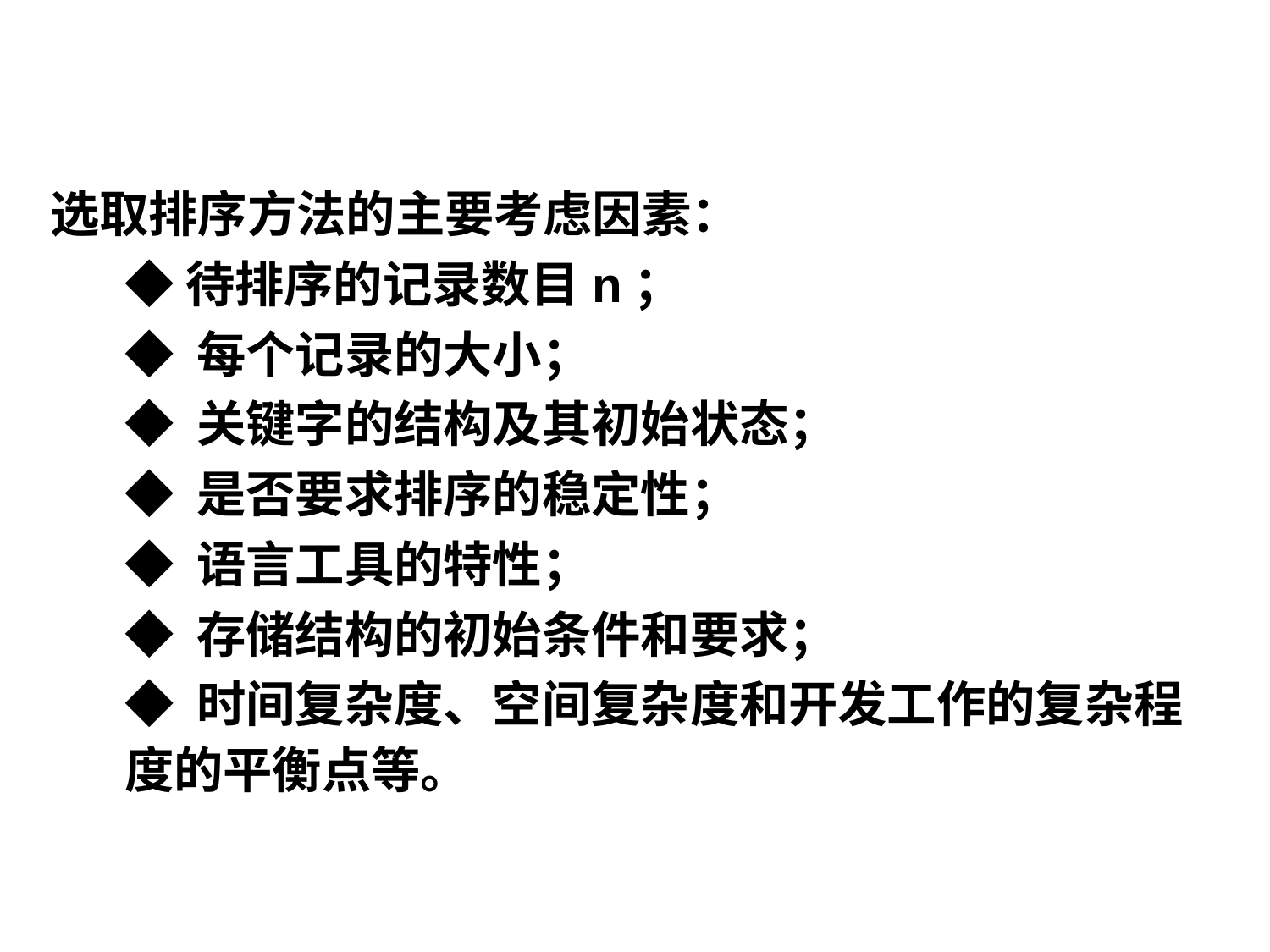

选取排序方法的主要考虑因素：
◆待排序的记录数目n；
◆ 每个记录的大小；
◆ 关键字的结构及其初始状态；
◆ 是否要求排序的稳定性；
◆ 语言工具的特性；
◆ 存储结构的初始条件和要求；
◆ 时间复杂度、空间复杂度和开发工作的复杂程度的平衡点等。